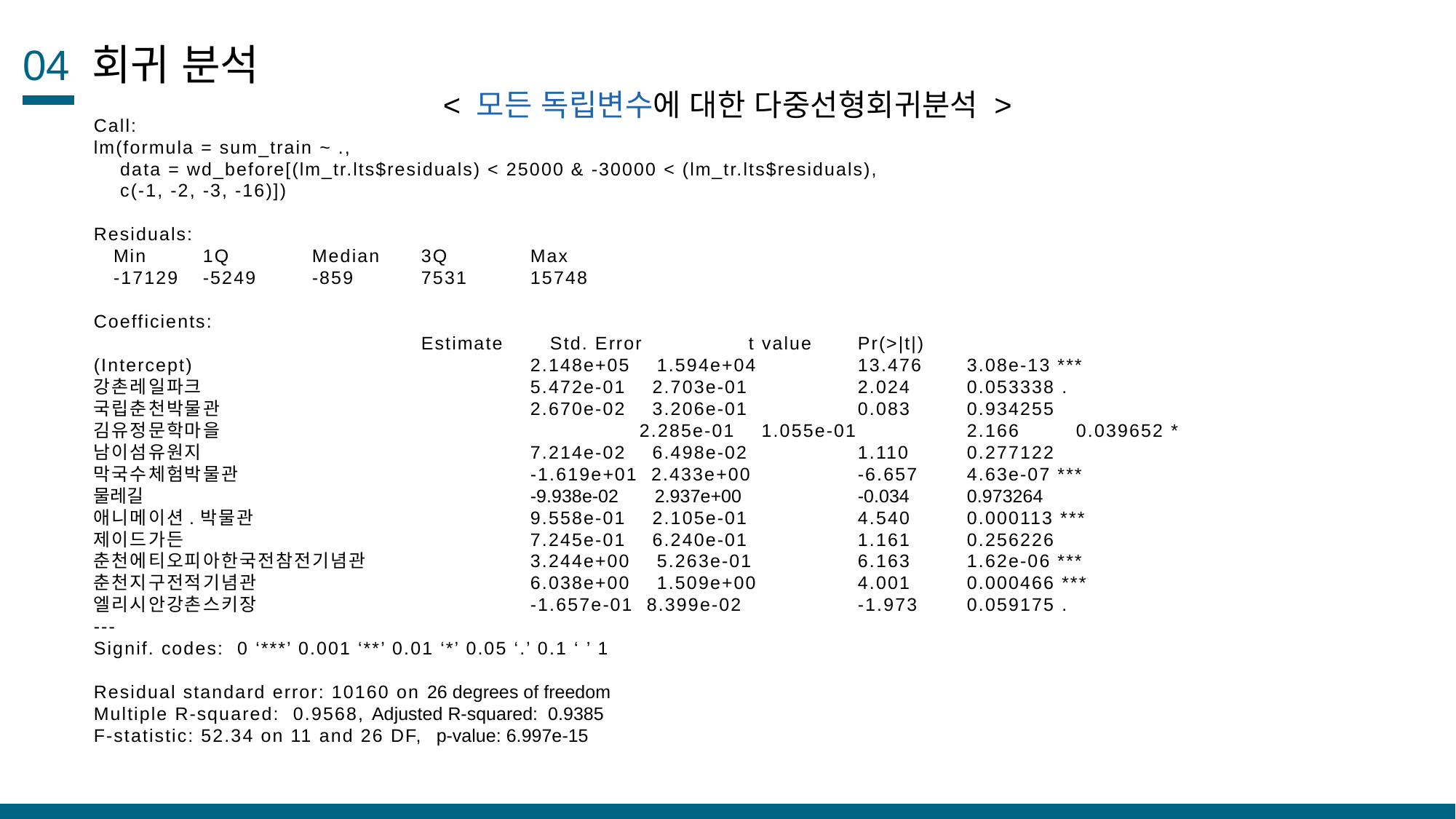

04 회귀 분석
< 모든 독립변수에 대한 다중선형회귀분석 >
Call:
lm(formula = sum_train ~ .,
    data = wd_before[(lm_tr.lts$residuals) < 25000 & -30000 < (lm_tr.lts$residuals),
    c(-1, -2, -3, -16)])

Residuals:
   Min     	1Q	Median	3Q	Max
   -17129  	-5249	-859	7531	15748

Coefficients:
                                 		Estimate 	   Std. Error 	t value	Pr(>|t|)
(Intercept)                     		2.148e+05    1.594e+04 	13.476 	3.08e-13 ***
강촌레일파크                   		5.472e-01    2.703e-01  	2.024 	0.053338 .
국립춘천박물관               		2.670e-02    3.206e-01  	0.083	0.934255
김유정문학마을              			2.285e-01    1.055e-01  	2.166	0.039652 *
남이섬유원지             			7.214e-02    6.498e-02 	1.110	0.277122
막국수체험박물관        			-1.619e+01  2.433e+00  	-6.657	4.63e-07 ***
물레길                       			-9.938e-02  	   2.937e+00  	-0.034	0.973264
애니메이션.박물관        			9.558e-01    2.105e-01  	4.540	0.000113 ***
제이드가든                    		7.245e-01    6.240e-01  	1.161 	0.256226
춘천에티오피아한국전참전기념관  		3.244e+00    5.263e-01  	6.163 	1.62e-06 ***
춘천지구전적기념관              		6.038e+00    1.509e+00 	4.001 	0.000466 ***
엘리시안강촌스키장             		-1.657e-01  8.399e-02 	-1.973 	0.059175 .
---
Signif. codes:  0 ‘***’ 0.001 ‘**’ 0.01 ‘*’ 0.05 ‘.’ 0.1 ‘ ’ 1

Residual standard error: 10160 on 26 degrees of freedom
Multiple R-squared:  0.9568, Adjusted R-squared:  0.9385
F-statistic: 52.34 on 11 and 26 DF,  p-value: 6.997e-15